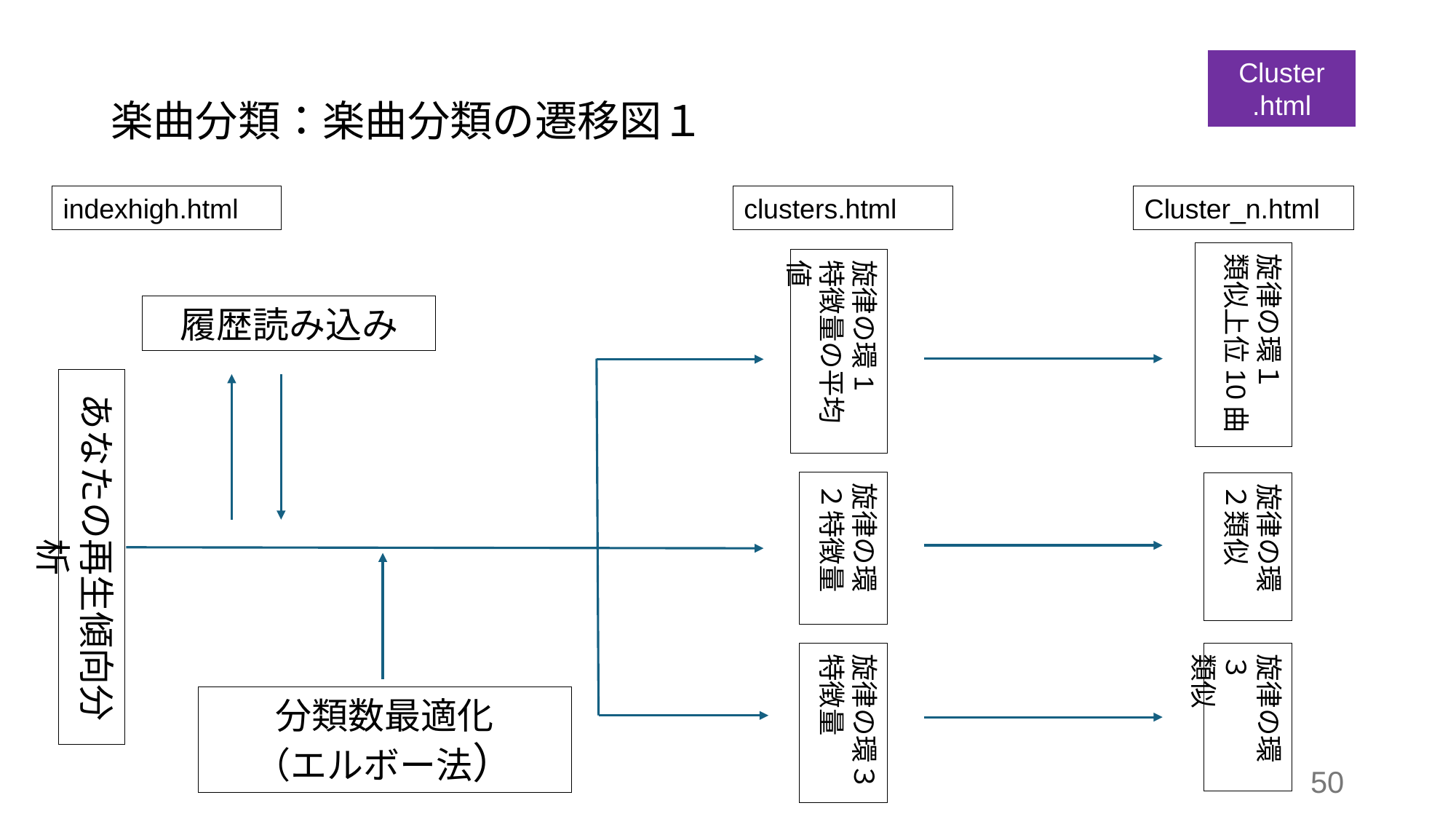

# 楽曲分類：楽曲分類の遷移図１
Cluster
.html
Cluster_n.html
indexhigh.html
clusters.html
旋律の環１
類似上位10曲
旋律の環1
特徴量の平均値
履歴読み込み
あなたの再生傾向分析
旋律の環２特徴量
旋律の環２類似
旋律の環３特徴量
旋律の環３
類似
分類数最適化
（エルボー法）
50